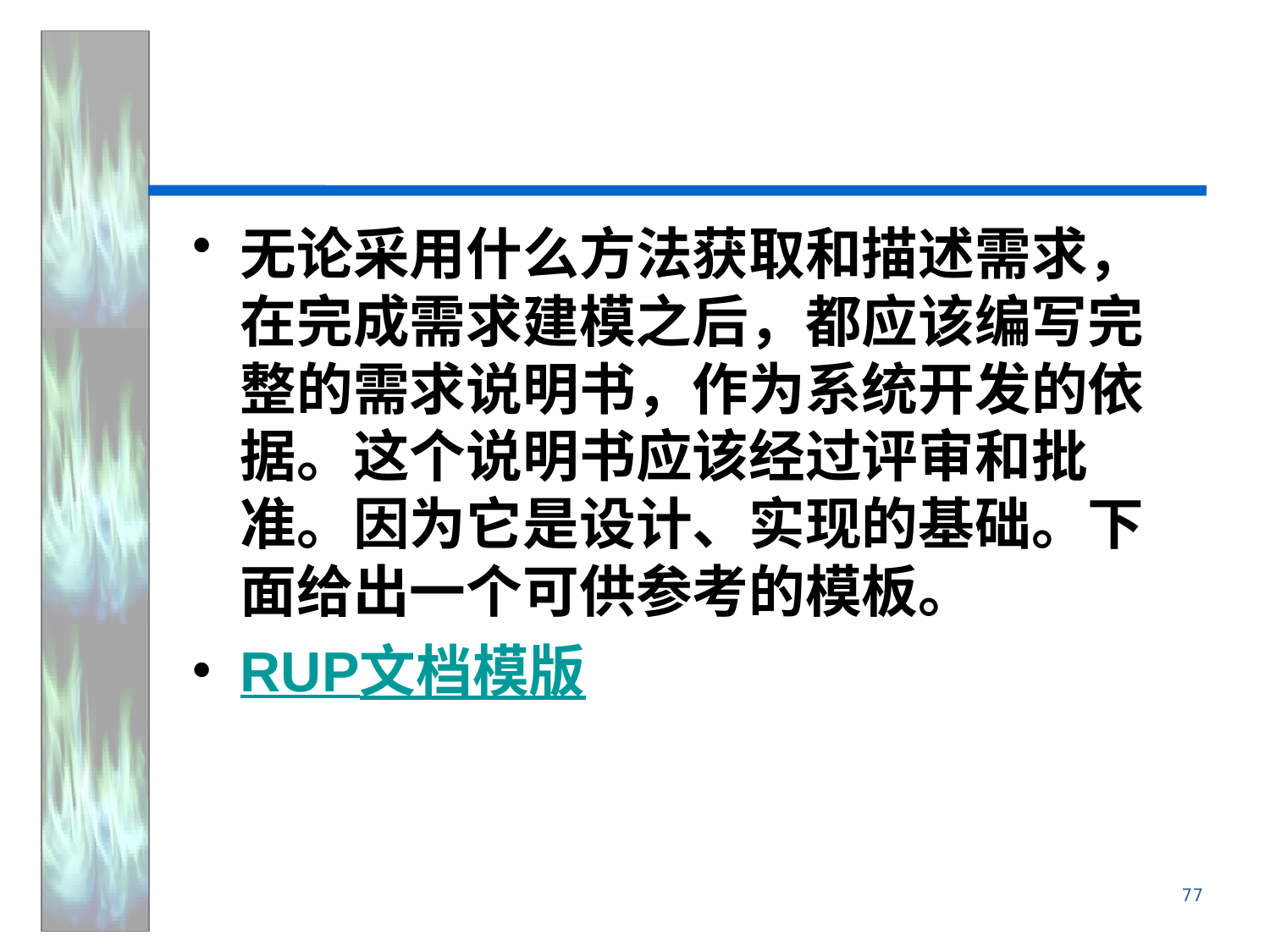

#
无论采用什么方法获取和描述需求，在完成需求建模之后，都应该编写完整的需求说明书，作为系统开发的依据。这个说明书应该经过评审和批准。因为它是设计、实现的基础。下面给出一个可供参考的模板。
RUP文档模版
77